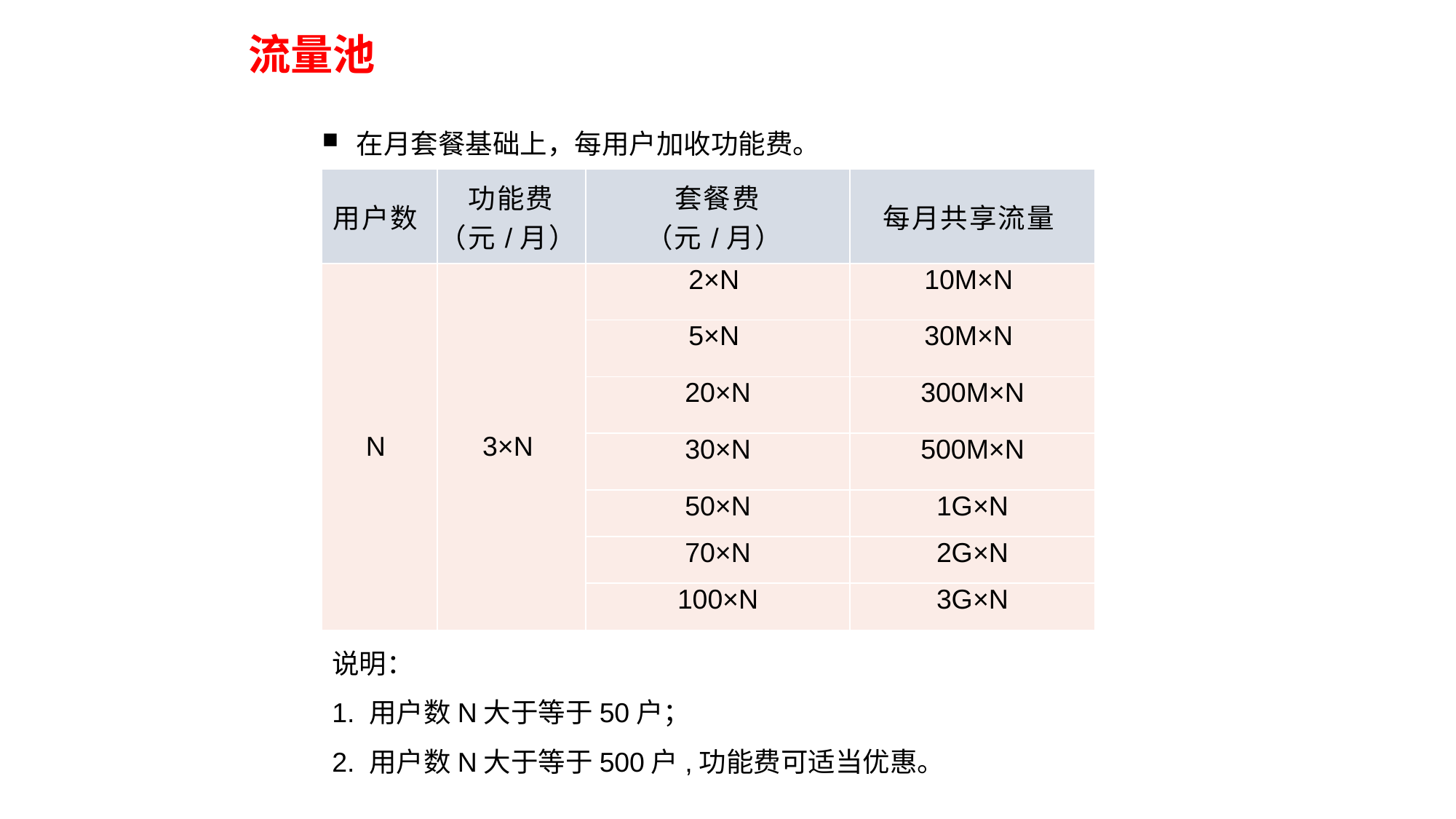

流量池
在月套餐基础上，每用户加收功能费。
| 用户数 | 功能费 （元/月） | 套餐费 （元/月） | 每月共享流量 |
| --- | --- | --- | --- |
| N | 3×N | 2×N | 10M×N |
|  |  | 5×N | 30M×N |
|  |  | 20×N | 300M×N |
|  |  | 30×N | 500M×N |
|  |  | 50×N | 1G×N |
|  |  | 70×N | 2G×N |
|  |  | 100×N | 3G×N |
说明：
1. 用户数N大于等于50户；
2. 用户数N大于等于500户,功能费可适当优惠。